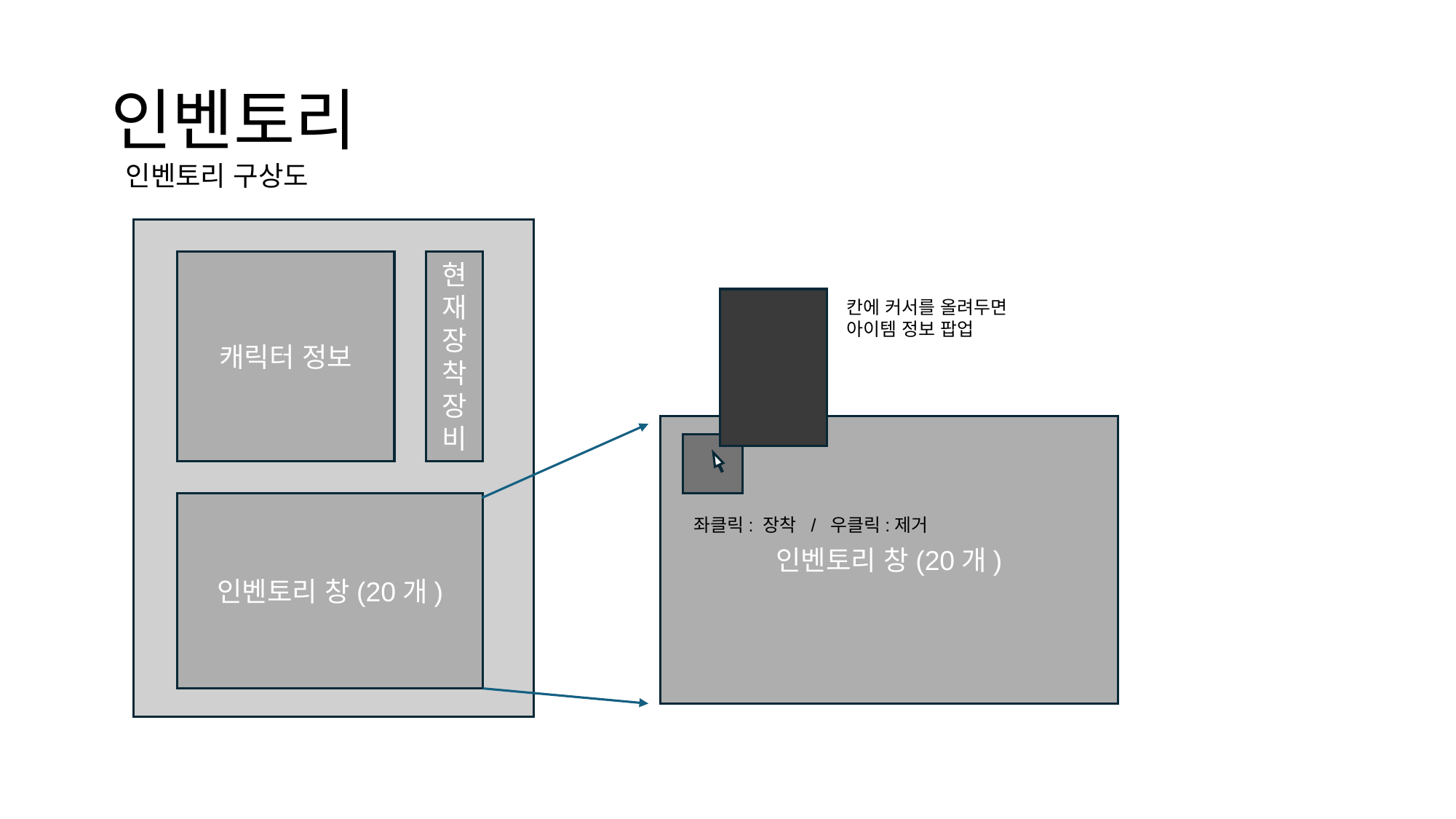

# 인벤토리
인벤토리 구상도

캐릭터 정보
현재 장착 장비

칸에 커서를 올려두면 아이템 정보 팝업
인벤토리 창(20개)

인벤토리 창(20개)
좌클릭: 장착  /  우클릭:제거